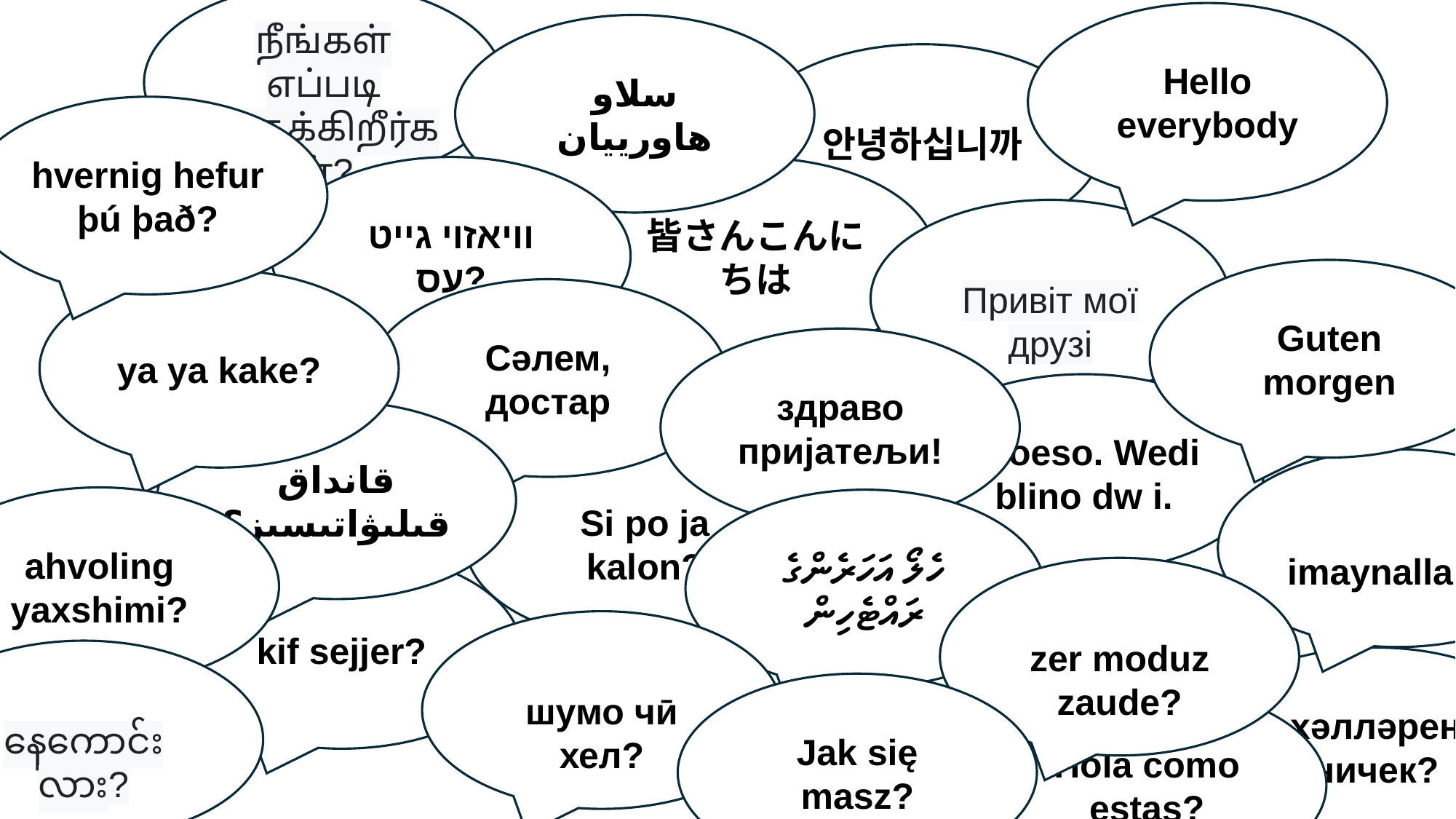

நீங்கள் எப்படி இருக்கிறீர்கள்?
Hello everybody
سلاو هاورييان
안녕하십니까
hvernig hefur þú það?
וויאזוי גייט עס?
皆さんこんにちは
Привіт мої друзі
Guten morgen
ya ya kake?
Сәлем, достар
здраво пријатељи!
Croeso. Wedi blino dw i.
قانداق قىلىۋاتىسىز؟
Si po ja kalon?

imaynallam?
ahvoling yaxshimi?
ހެލޯ އަހަރެންގެ ރައްޓެހިން
kif sejjer?

zer moduz zaude?

шумо чӣ хел?
နေကောင်းလား?
хәлләрең ничек?
Jak się masz?
Hola como estas?